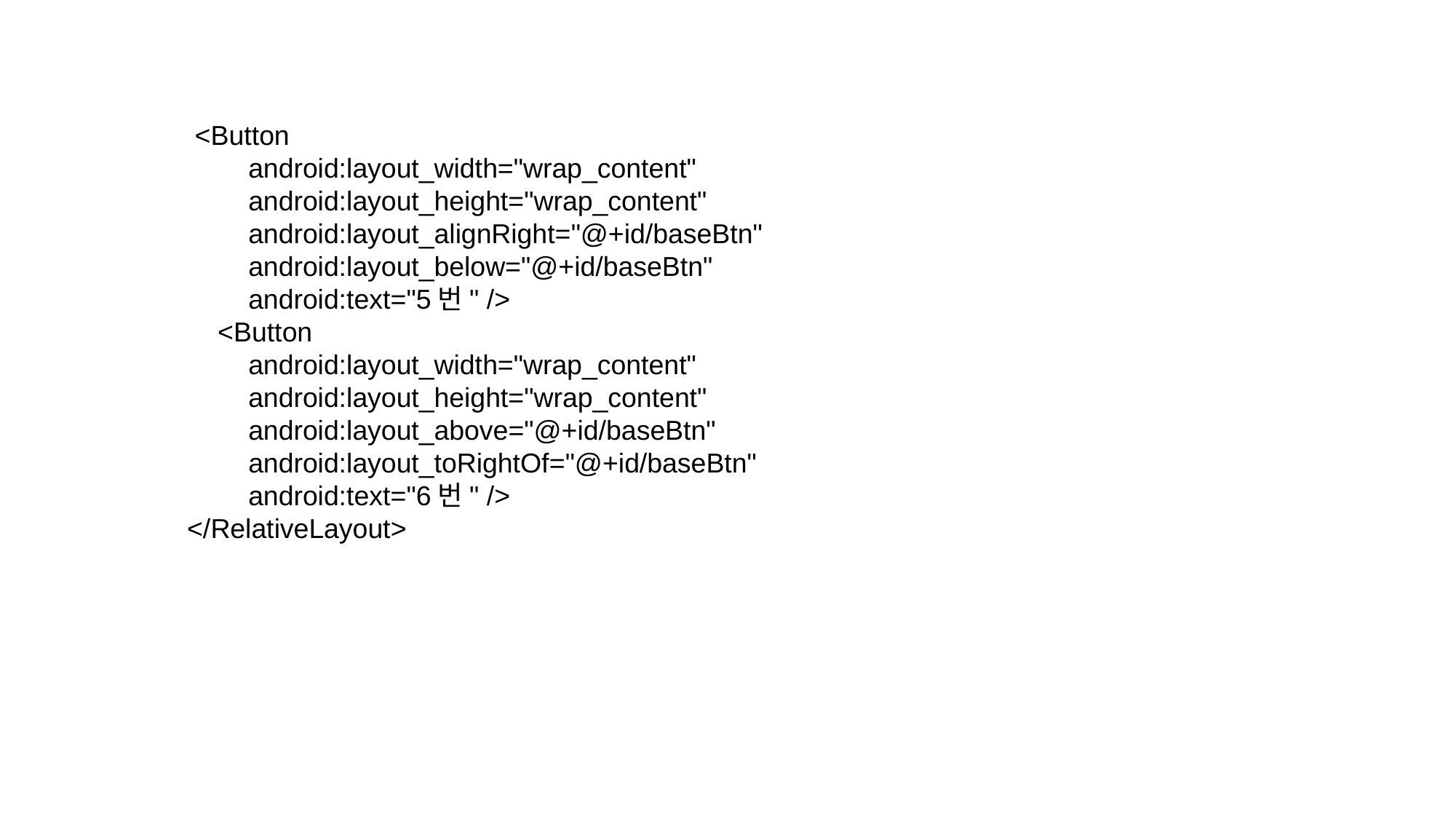

<Button
        android:layout_width="wrap_content"
        android:layout_height="wrap_content"
        android:layout_alignRight="@+id/baseBtn"
        android:layout_below="@+id/baseBtn"
        android:text="5번" />
    <Button
        android:layout_width="wrap_content"
        android:layout_height="wrap_content"
        android:layout_above="@+id/baseBtn"
        android:layout_toRightOf="@+id/baseBtn"
        android:text="6번" />
</RelativeLayout>